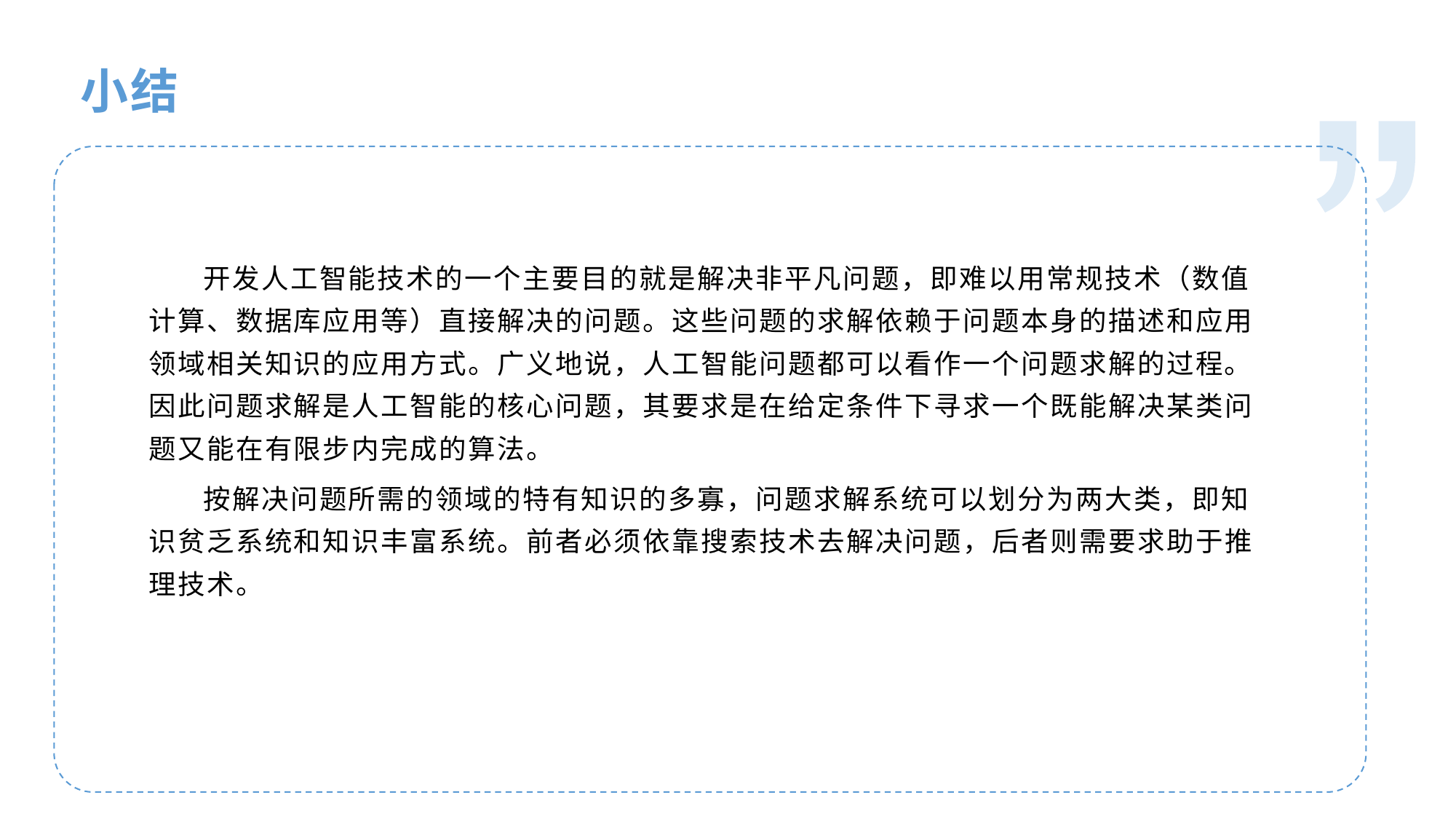

人工智能基础
小结

开发人工智能技术的一个主要目的就是解决非平凡问题，即难以用常规技术（数值计算、数据库应用等）直接解决的问题。这些问题的求解依赖于问题本身的描述和应用领域相关知识的应用方式。广义地说，人工智能问题都可以看作一个问题求解的过程。因此问题求解是人工智能的核心问题，其要求是在给定条件下寻求一个既能解决某类问题又能在有限步内完成的算法。
按解决问题所需的领域的特有知识的多寡，问题求解系统可以划分为两大类，即知识贫乏系统和知识丰富系统。前者必须依靠搜索技术去解决问题，后者则需要求助于推理技术。